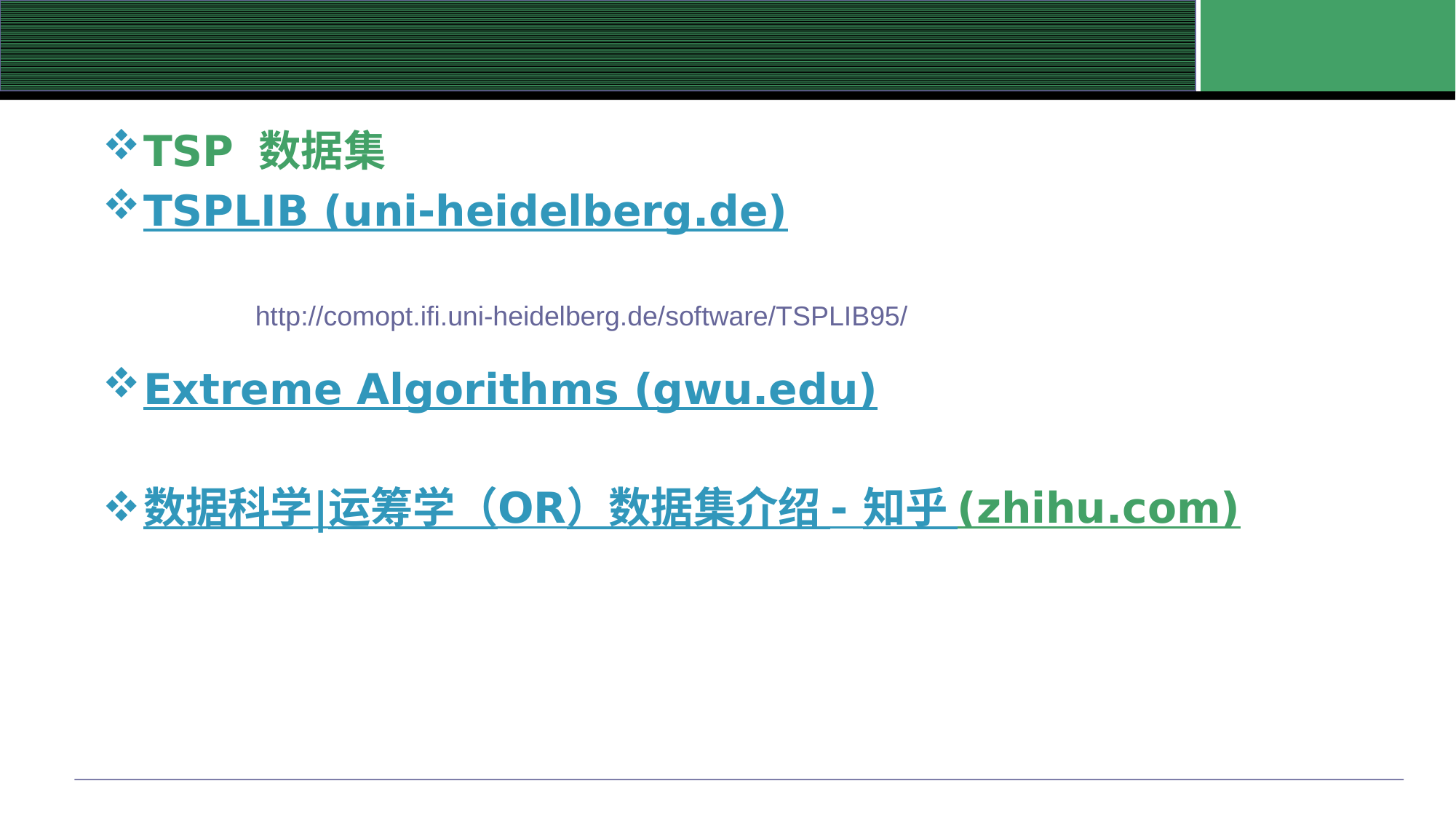

#
TSP 数据集
TSPLIB (uni-heidelberg.de)

Extreme Algorithms (gwu.edu)

数据科学|运筹学（OR）数据集介绍 - 知乎 (zhihu.com)
  http://comopt.ifi.uni-heidelberg.de/software/TSPLIB95/